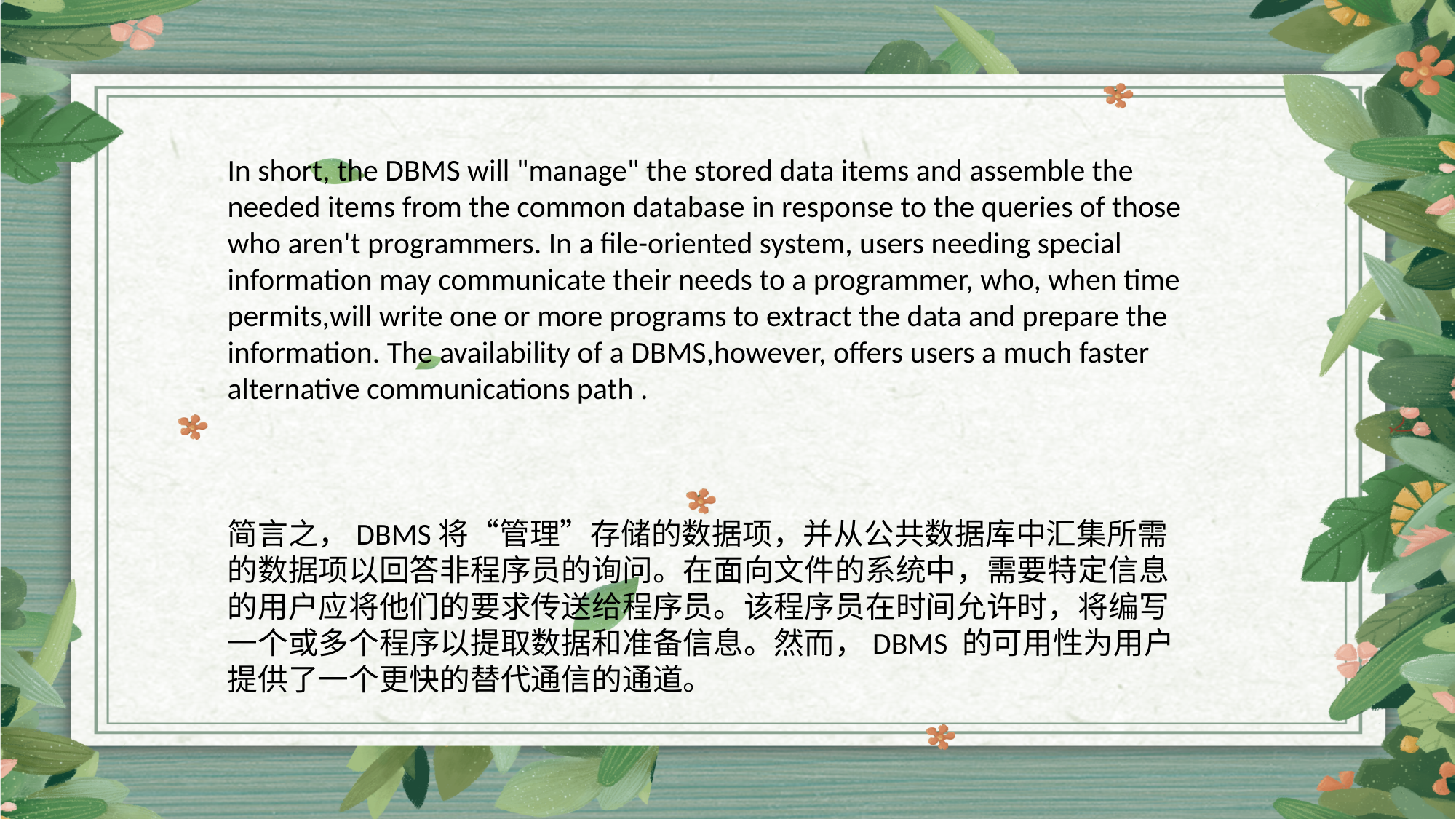

In short, the DBMS will "manage" the stored data items and assemble the needed items from the common database in response to the queries of those who aren't programmers. In a file-oriented system, users needing special
information may communicate their needs to a programmer, who, when time permits,will write one or more programs to extract the data and prepare the information. The availability of a DBMS,however, offers users a much faster alternative communications path .

简言之，DBMS将“管理”存储的数据项，并从公共数据库中汇集所需的数据项以回答非程序员的询问。在面向文件的系统中，需要特定信息的用户应将他们的要求传送给程序员。该程序员在时间允许时，将编写一个或多个程序以提取数据和准备信息。然而，DBMS 的可用性为用户提供了一个更快的替代通信的通道。